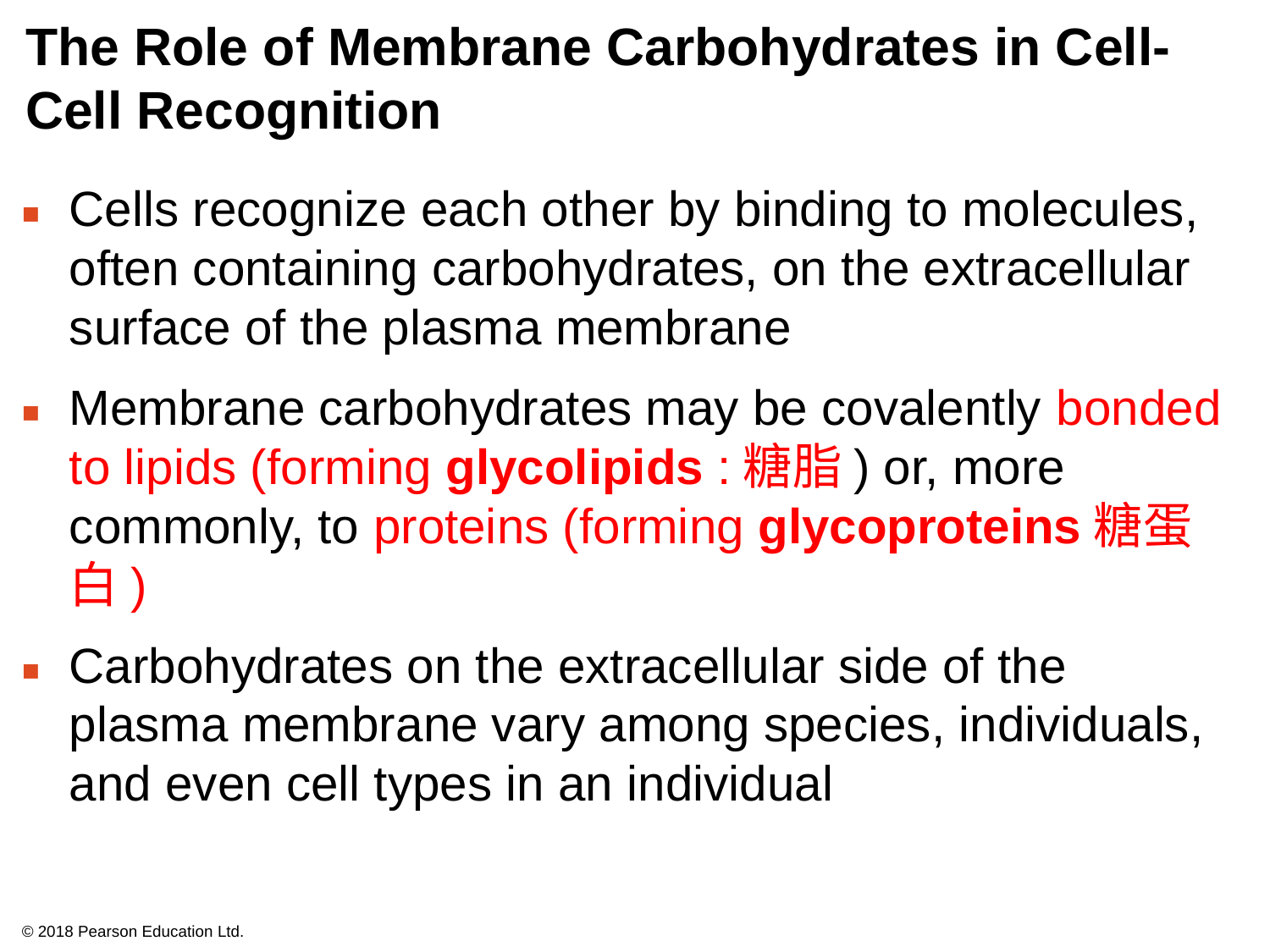

# The Role of Membrane Carbohydrates in Cell-Cell Recognition
Cells recognize each other by binding to molecules, often containing carbohydrates, on the extracellular surface of the plasma membrane
Membrane carbohydrates may be covalently bonded to lipids (forming glycolipids :糖脂) or, more commonly, to proteins (forming glycoproteins糖蛋白)
Carbohydrates on the extracellular side of the plasma membrane vary among species, individuals, and even cell types in an individual
© 2018 Pearson Education Ltd.